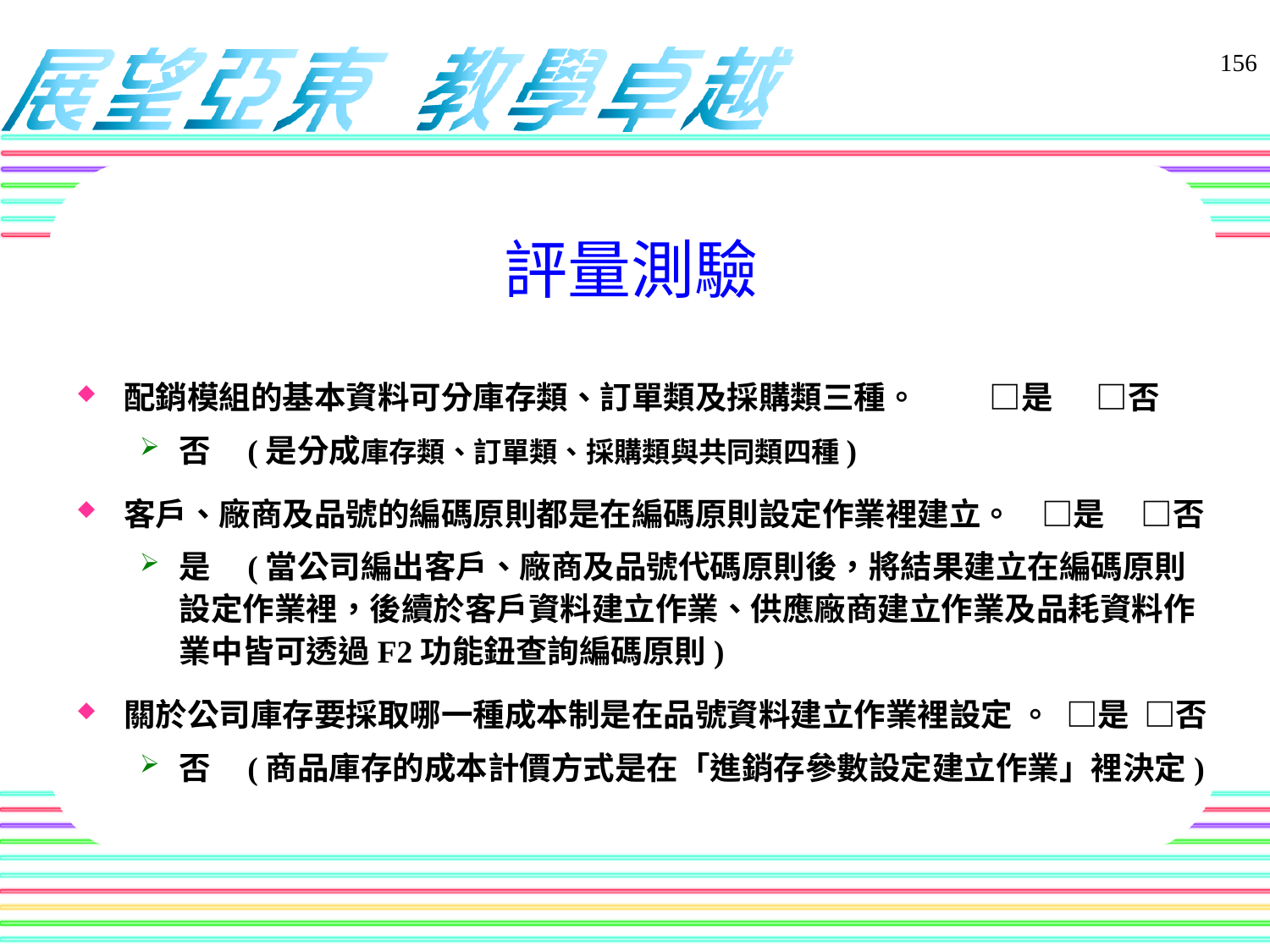

評量測驗
156
配銷模組的基本資料可分庫存類、訂單類及採購類三種。          □是      □否
否    (是分成庫存類、訂單類、採購類與共同類四種)
客戶、廠商及品號的編碼原則都是在編碼原則設定作業裡建立。    □是     □否
是    (當公司編出客戶、廠商及品號代碼原則後，將結果建立在編碼原則設定作業裡，後續於客戶資料建立作業、供應廠商建立作業及品耗資料作業中皆可透過F2功能鈕查詢編碼原則)
關於公司庫存要採取哪一種成本制是在品號資料建立作業裡設定 。  □是  □否
否    (商品庫存的成本計價方式是在「進銷存參數設定建立作業」裡決定)